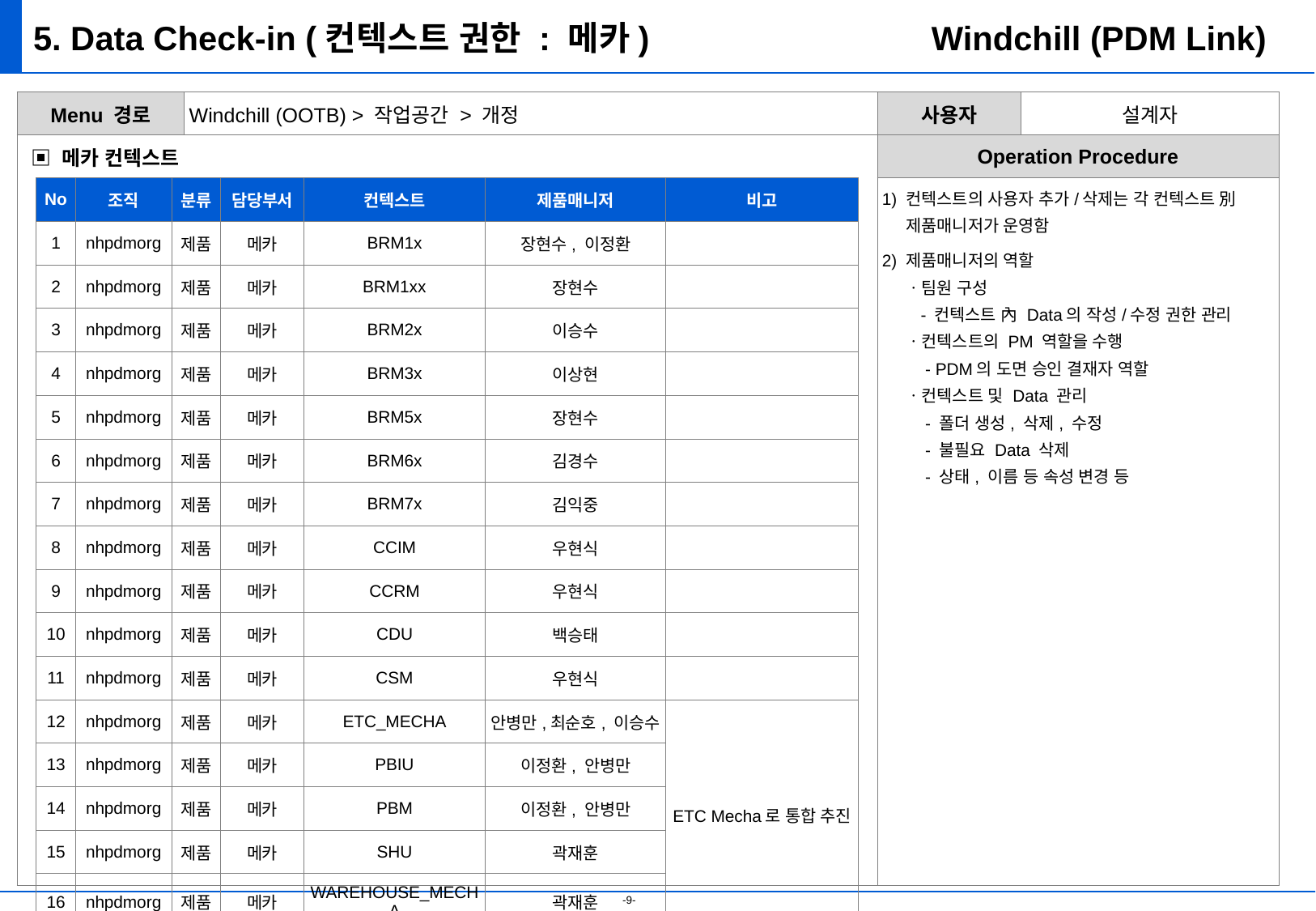

# 5. Data Check-in (컨텍스트 권한 : 메카)
Windchill (PDM Link)
| Menu 경로 | Windchill (OOTB) > 작업공간 > 개정 | 사용자 | 설계자 |
| --- | --- | --- | --- |
|  |  | Operation Procedure |  |
|  |  | 컨텍스트의 사용자 추가/삭제는 각 컨텍스트 別제품매니저가 운영함 제품매니저의 역할 ㆍ팀원 구성 - 컨텍스트 內 Data의 작성/수정 권한 관리 ㆍ컨텍스트의 PM 역할을 수행 - PDM의 도면 승인 결재자 역할 ㆍ컨텍스트 및 Data 관리 - 폴더 생성, 삭제, 수정 - 불필요 Data 삭제 - 상태, 이름 등 속성 변경 등 |  |
▣ 메카 컨텍스트
| No | 조직 | 분류 | 담당부서 | 컨텍스트 | 제품매니저 | 비고 |
| --- | --- | --- | --- | --- | --- | --- |
| 1 | nhpdmorg | 제품 | 메카 | BRM1x | 장현수, 이정환 |  |
| 2 | nhpdmorg | 제품 | 메카 | BRM1xx | 장현수 |  |
| 3 | nhpdmorg | 제품 | 메카 | BRM2x | 이승수 |  |
| 4 | nhpdmorg | 제품 | 메카 | BRM3x | 이상현 |  |
| 5 | nhpdmorg | 제품 | 메카 | BRM5x | 장현수 |  |
| 6 | nhpdmorg | 제품 | 메카 | BRM6x | 김경수 |  |
| 7 | nhpdmorg | 제품 | 메카 | BRM7x | 김익중 |  |
| 8 | nhpdmorg | 제품 | 메카 | CCIM | 우현식 |  |
| 9 | nhpdmorg | 제품 | 메카 | CCRM | 우현식 |  |
| 10 | nhpdmorg | 제품 | 메카 | CDU | 백승태 |  |
| 11 | nhpdmorg | 제품 | 메카 | CSM | 우현식 |  |
| 12 | nhpdmorg | 제품 | 메카 | ETC\_MECHA | 안병만,최순호, 이승수 | ETC Mecha로 통합 추진 |
| 13 | nhpdmorg | 제품 | 메카 | PBIU | 이정환, 안병만 |  |
| 14 | nhpdmorg | 제품 | 메카 | PBM | 이정환, 안병만 |  |
| 15 | nhpdmorg | 제품 | 메카 | SHU | 곽재훈 |  |
| 16 | nhpdmorg | 제품 | 메카 | WAREHOUSE\_MECHA | 곽재훈 |  |